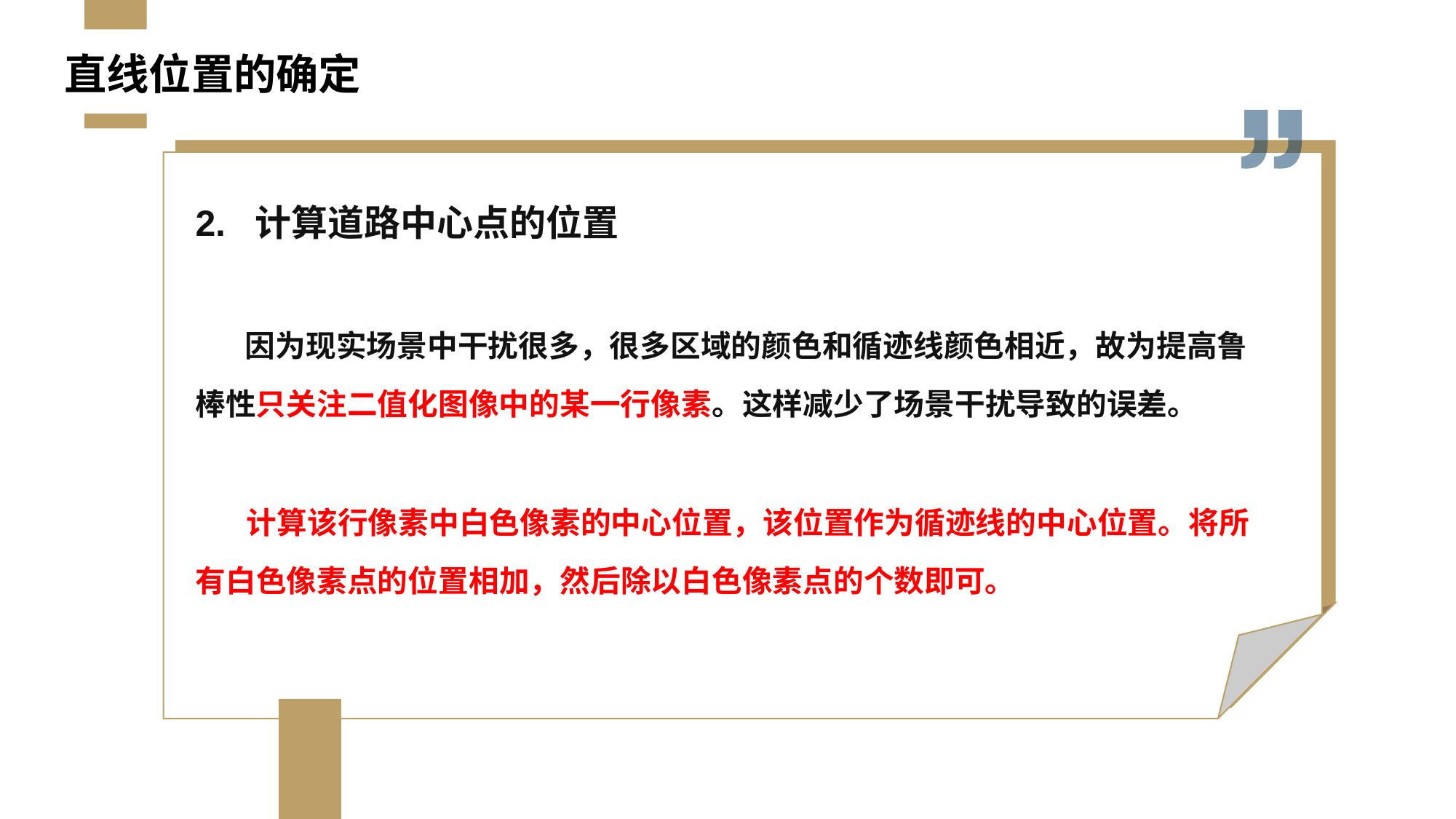

# 直线位置的确定
2.  计算道路中心点的位置

       因为现实场景中干扰很多，很多区域的颜色和循迹线颜色相近，故为提高鲁棒性只关注二值化图像中的某一行像素。这样减少了场景干扰导致的误差。

       计算该行像素中白色像素的中心位置，该位置作为循迹线的中心位置。将所有白色像素点的位置相加，然后除以白色像素点的个数即可。